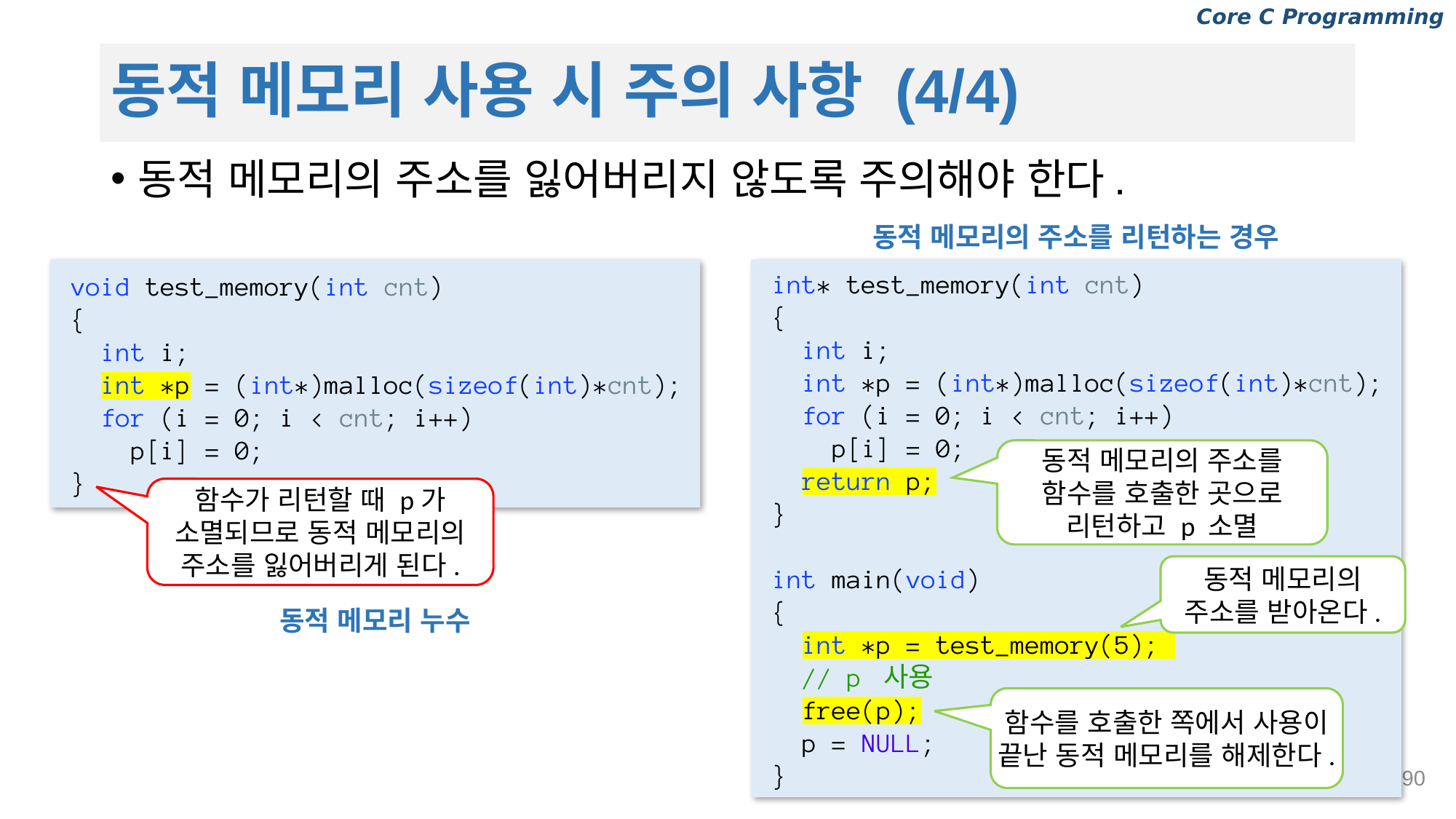

# 동적 메모리 사용 시 주의 사항 (4/4)
동적 메모리의 주소를 잃어버리지 않도록 주의해야 한다.
동적 메모리의 주소를 리턴하는 경우
void test_memory(int cnt)
{
  int i;
  int *p = (int*)malloc(sizeof(int)*cnt);
  for (i = 0; i < cnt; i++)
    p[i] = 0;
}
int* test_memory(int cnt)
{
  int i;
  int *p = (int*)malloc(sizeof(int)*cnt);
  for (i = 0; i < cnt; i++)
    p[i] = 0;
  return p;
}

int main(void)
{
  int *p = test_memory(5);
  // p 사용
  free(p);
  p = NULL;
}
동적 메모리의 주소를 함수를 호출한 곳으로 리턴하고 p 소멸
함수가 리턴할 때 p가 소멸되므로 동적 메모리의 주소를 잃어버리게 된다.
동적 메모리의 주소를 받아온다.
동적 메모리 누수
함수를 호출한 쪽에서 사용이 끝난 동적 메모리를 해제한다.
90